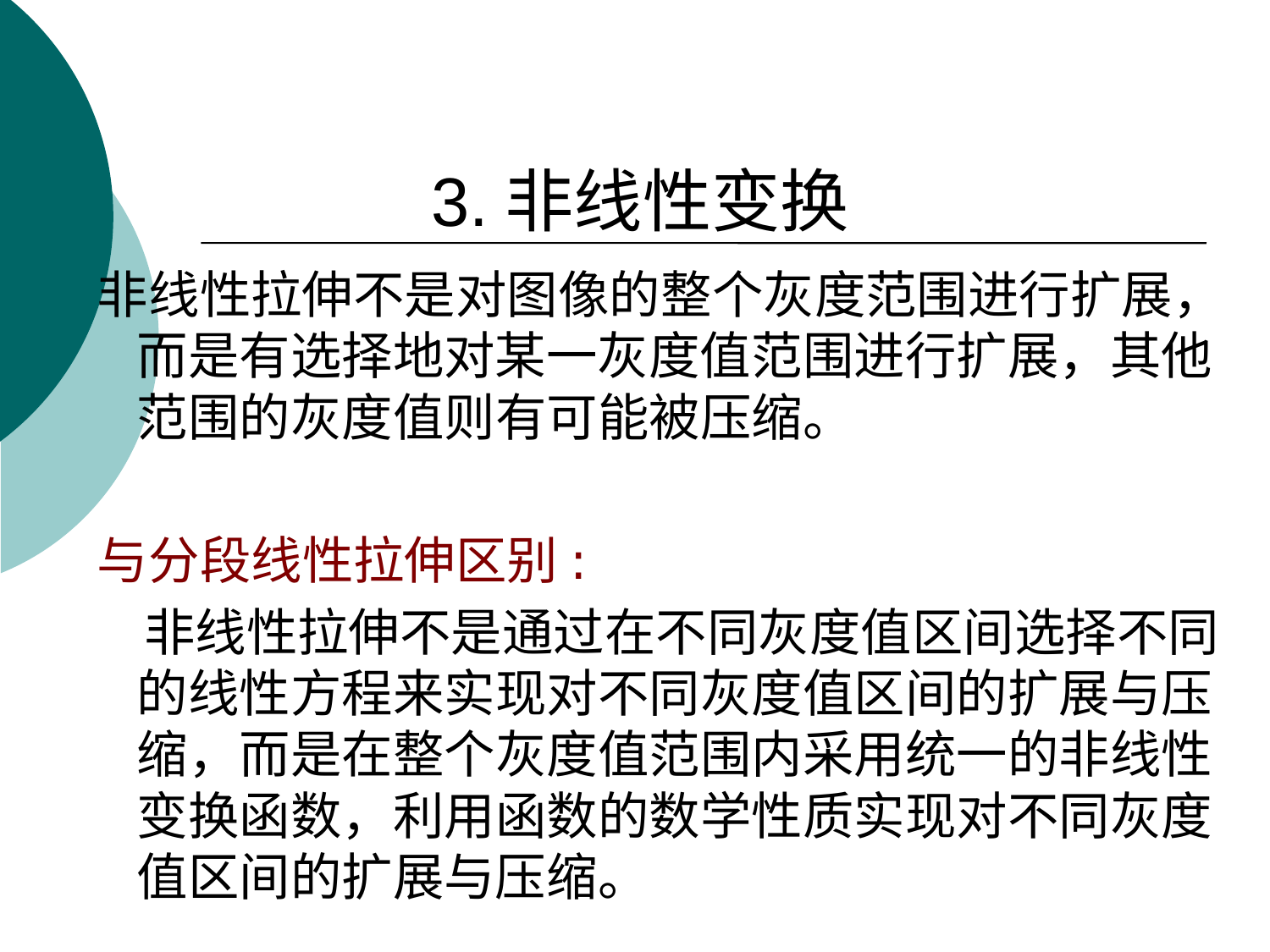

# 3.非线性变换
非线性拉伸不是对图像的整个灰度范围进行扩展，而是有选择地对某一灰度值范围进行扩展，其他范围的灰度值则有可能被压缩。

与分段线性拉伸区别:
   非线性拉伸不是通过在不同灰度值区间选择不同的线性方程来实现对不同灰度值区间的扩展与压缩，而是在整个灰度值范围内采用统一的非线性变换函数，利用函数的数学性质实现对不同灰度值区间的扩展与压缩。
28